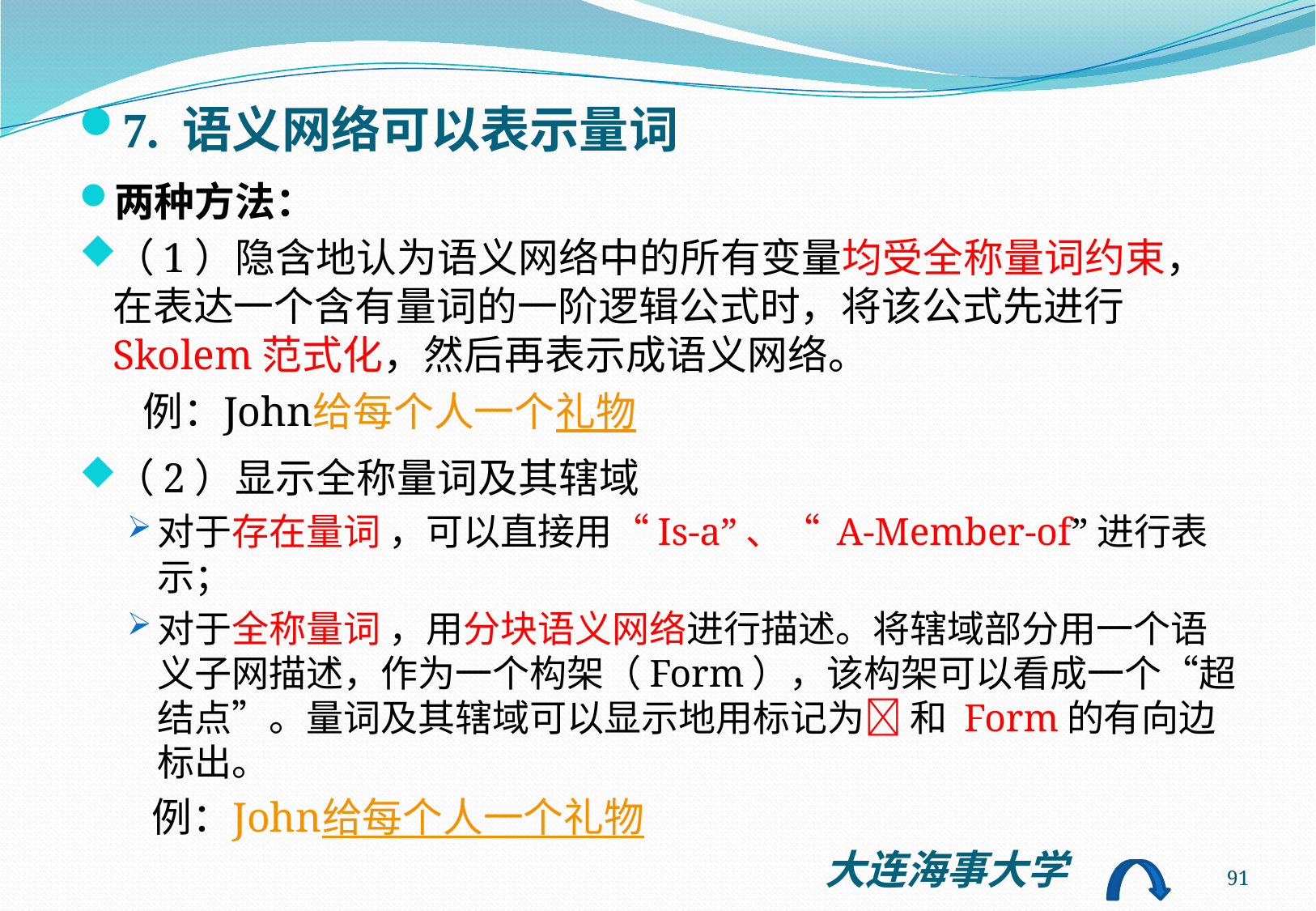

7. 语义网络可以表示量词
两种方法：
（1）隐含地认为语义网络中的所有变量均受全称量词约束，在表达一个含有量词的一阶逻辑公式时，将该公式先进行Skolem范式化，然后再表示成语义网络。
      例：John给每个人一个礼物
（2）显示全称量词及其辖域
对于存在量词 ，可以直接用“Is-a”、“ A-Member-of”进行表示；
对于全称量词 ，用分块语义网络进行描述。将辖域部分用一个语义子网描述，作为一个构架（Form），该构架可以看成一个“超结点”。量词及其辖域可以显示地用标记为∀ 和 Form的有向边标出。
       例：John给每个人一个礼物
91